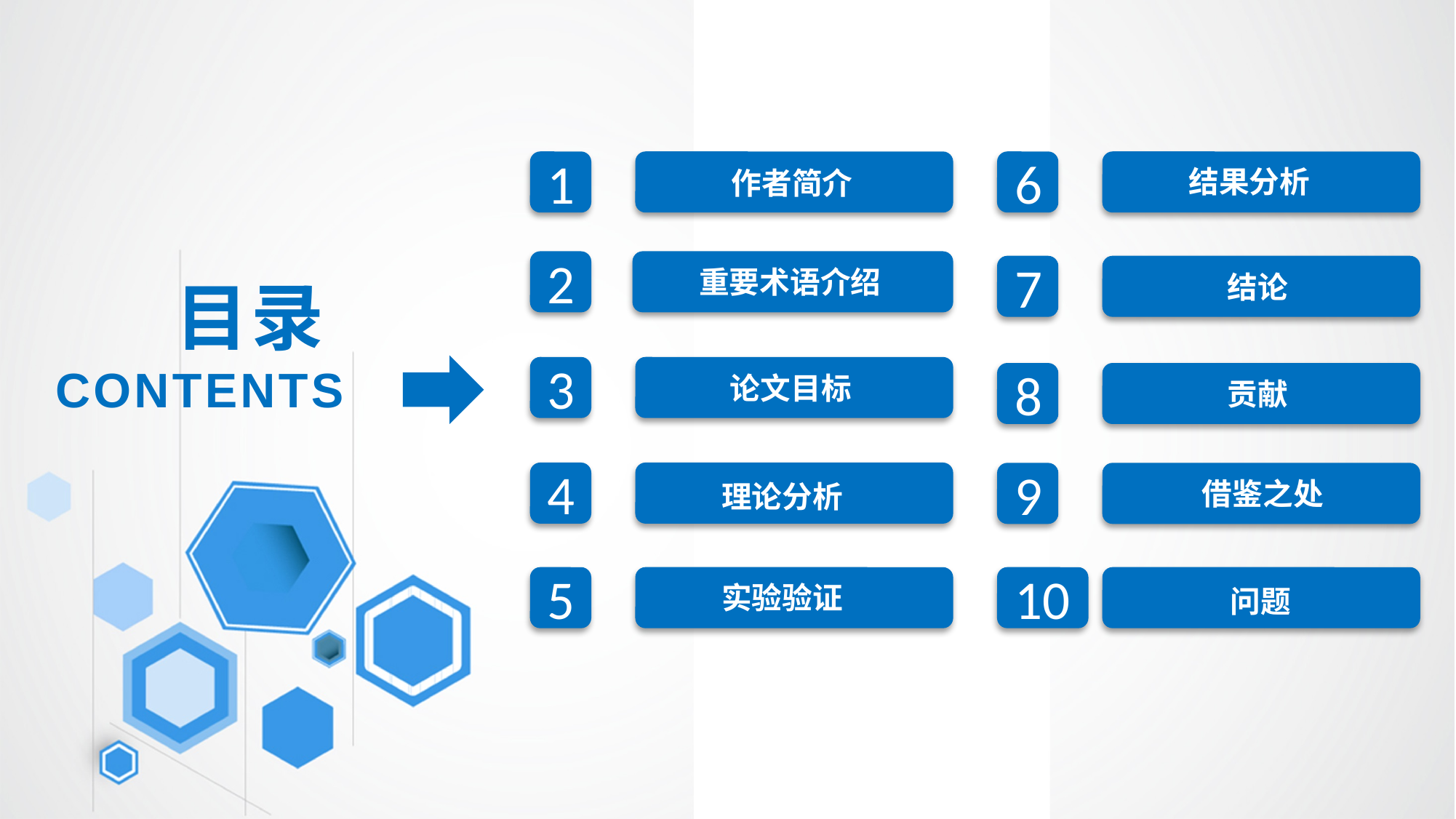

1

作者简介
6

结果分析
2

重要术语介绍
7

结论
目录
CONTENTS

3

论文目标
8

贡献
4

理论分析
9

借鉴之处
5

实验验证
10

问题